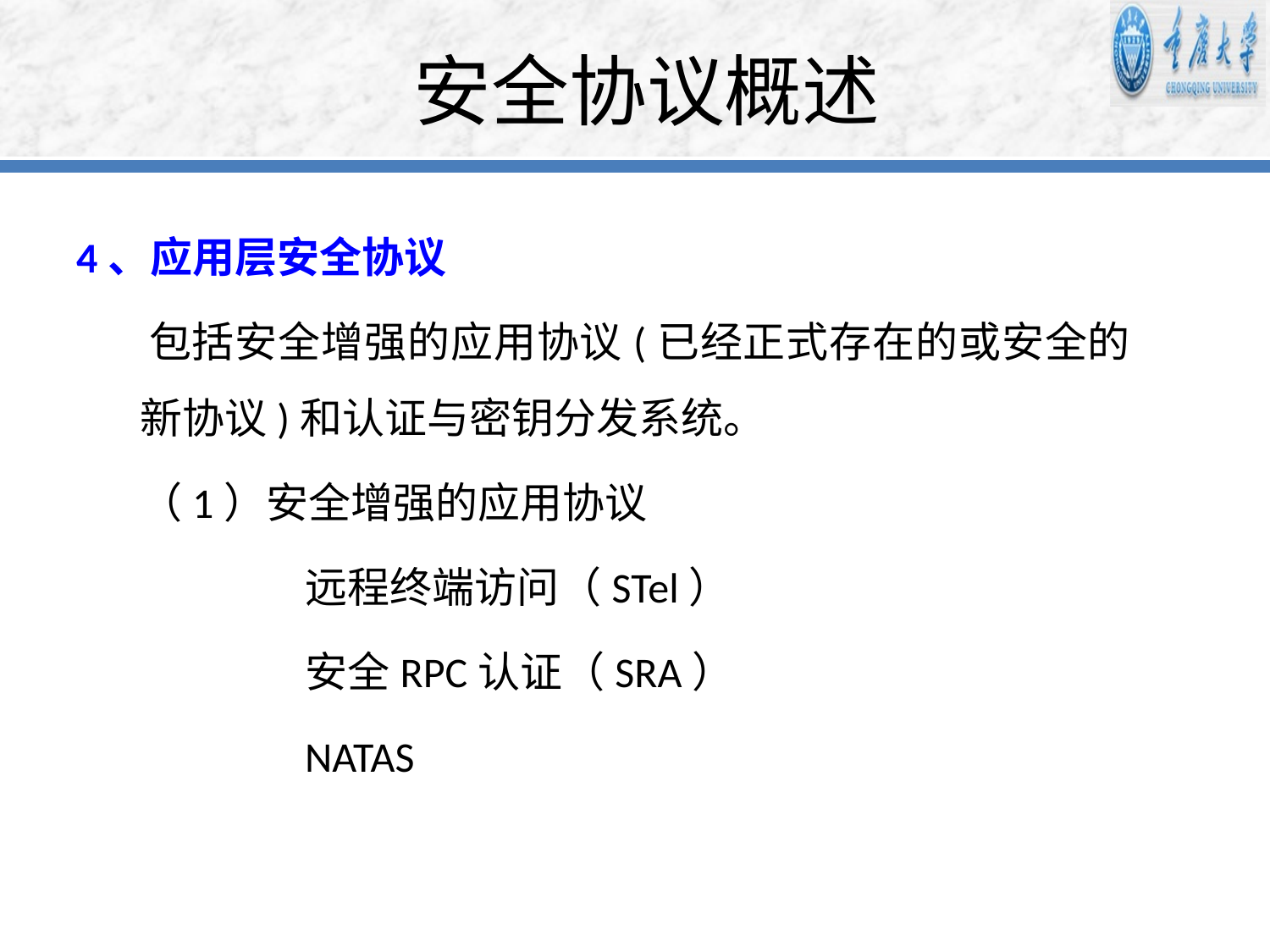

# 安全协议概述
4、应用层安全协议
      包括安全增强的应用协议(已经正式存在的或安全的新协议)和认证与密钥分发系统。
	（1）安全增强的应用协议
         	   远程终端访问（STel）
		   安全RPC认证（SRA）
		    NATAS